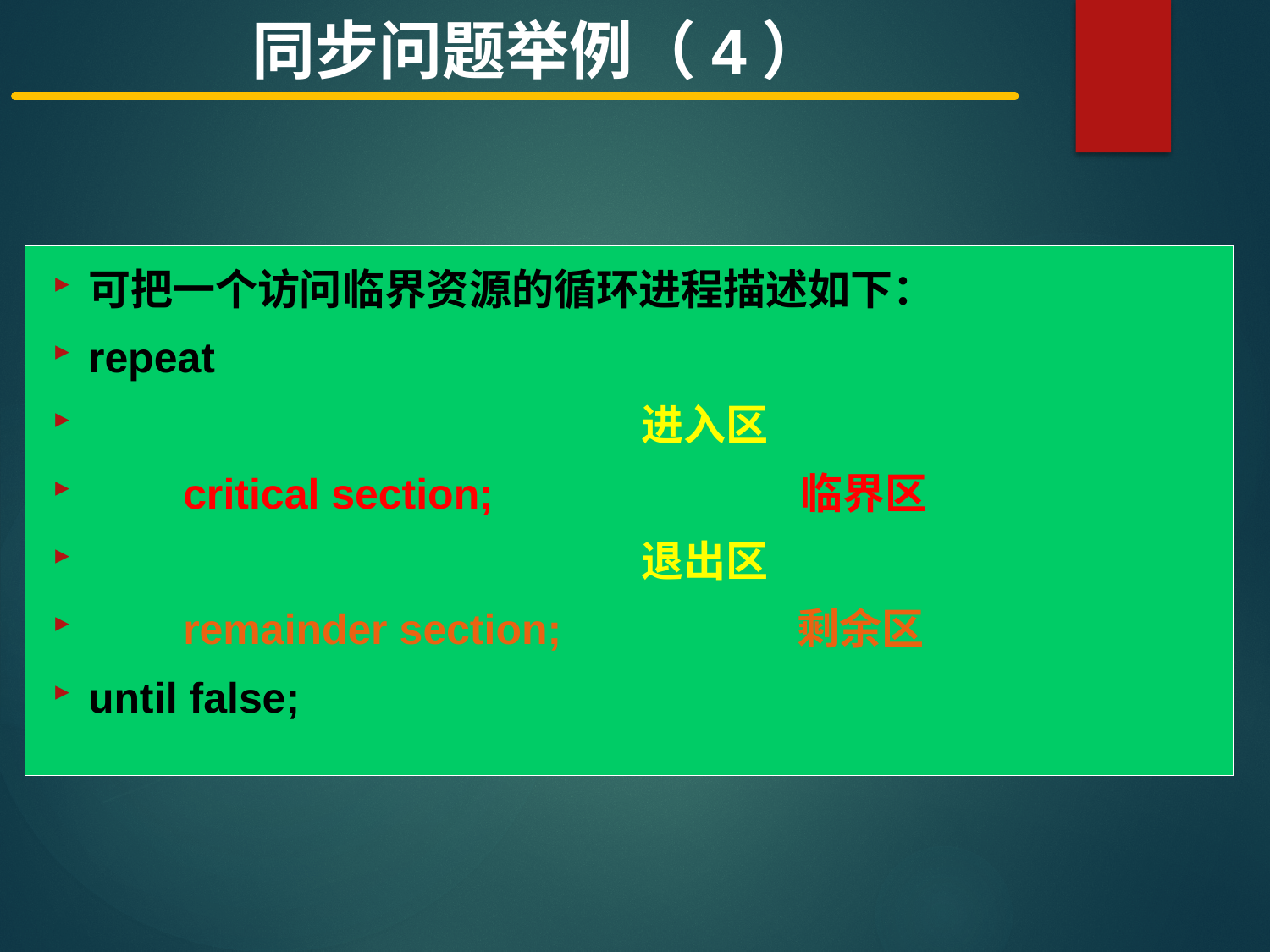

同步问题举例（4）
可把一个访问临界资源的循环进程描述如下：
repeat
                                                         进入区
        critical section;                         临界区
                                                         退出区
        remainder section;                   剩余区
until false;